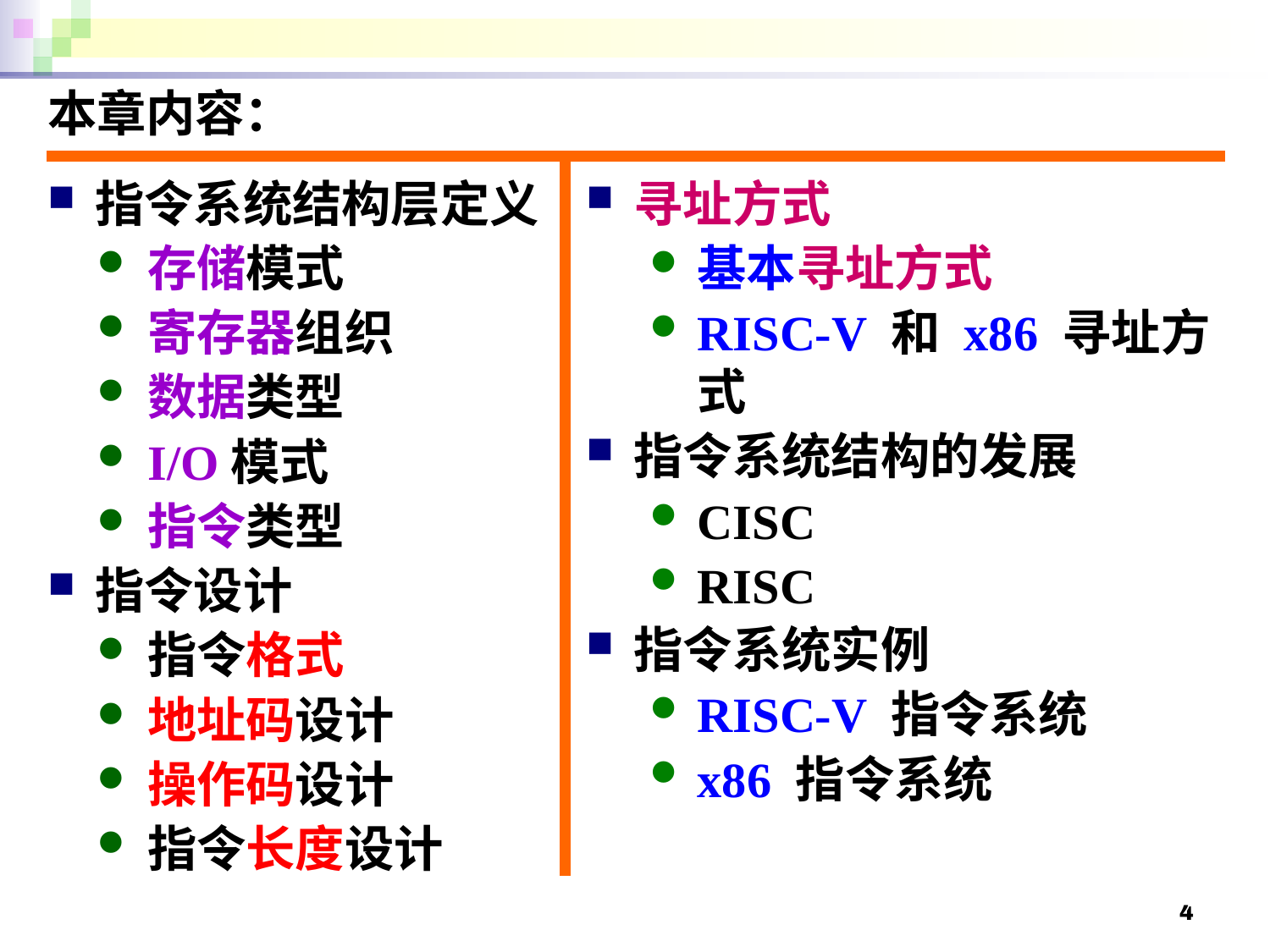

本章内容：
寻址方式
基本寻址方式
RISC-V 和 x86 寻址方式
指令系统结构的发展
CISC
RISC
指令系统实例
RISC-V 指令系统
x86 指令系统
指令系统结构层定义
存储模式
寄存器组织
数据类型
I/O模式
指令类型
指令设计
指令格式
地址码设计
操作码设计
指令长度设计
4